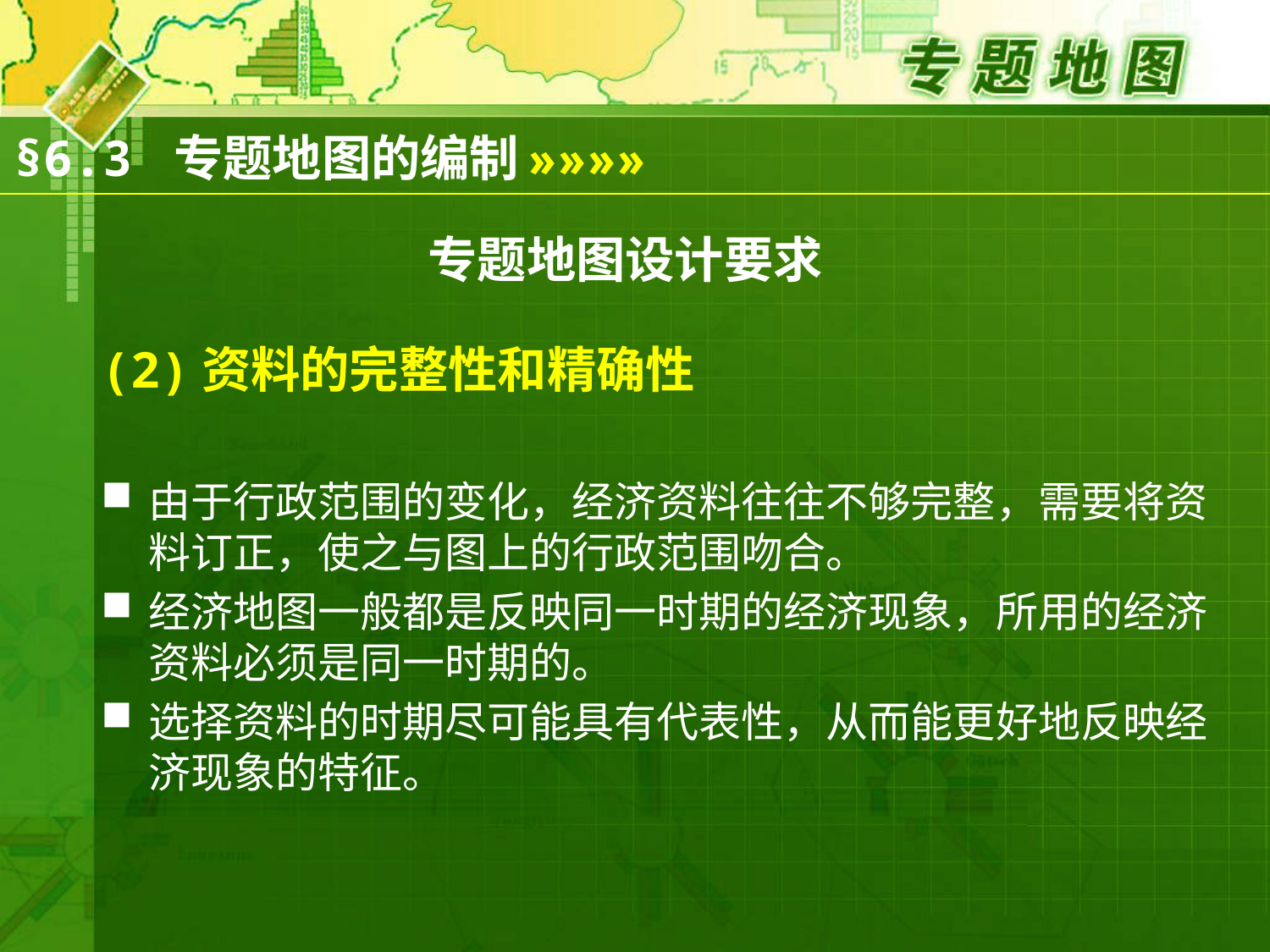

§6.3 专题地图的编制
»»»»
# 专题地图设计要求
(2)资料的完整性和精确性

由于行政范围的变化，经济资料往往不够完整，需要将资料订正，使之与图上的行政范围吻合。
经济地图一般都是反映同一时期的经济现象，所用的经济资料必须是同一时期的。
选择资料的时期尽可能具有代表性，从而能更好地反映经济现象的特征。